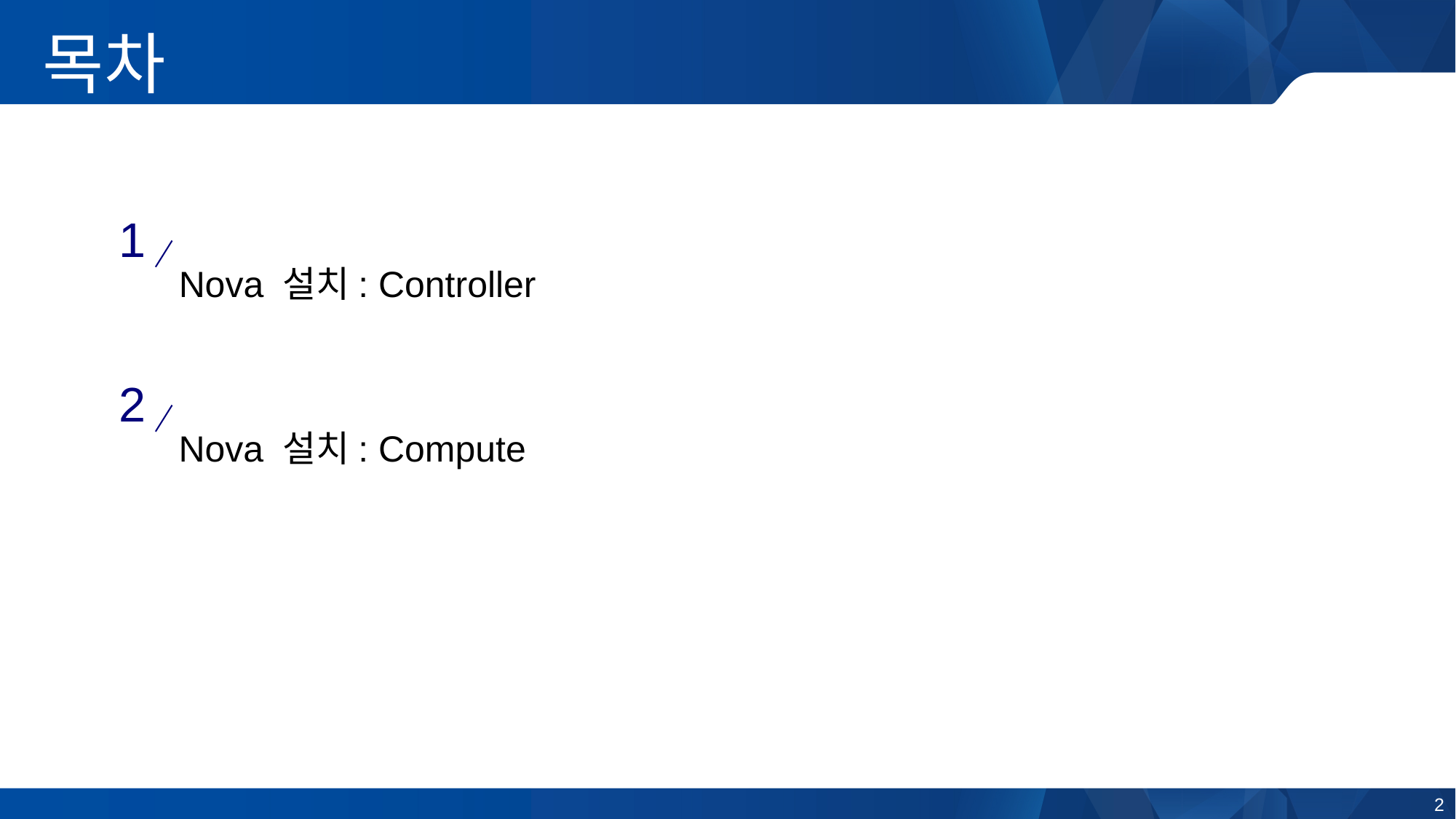

목차
1
Nova 설치: Controller
2
Nova 설치: Compute
2